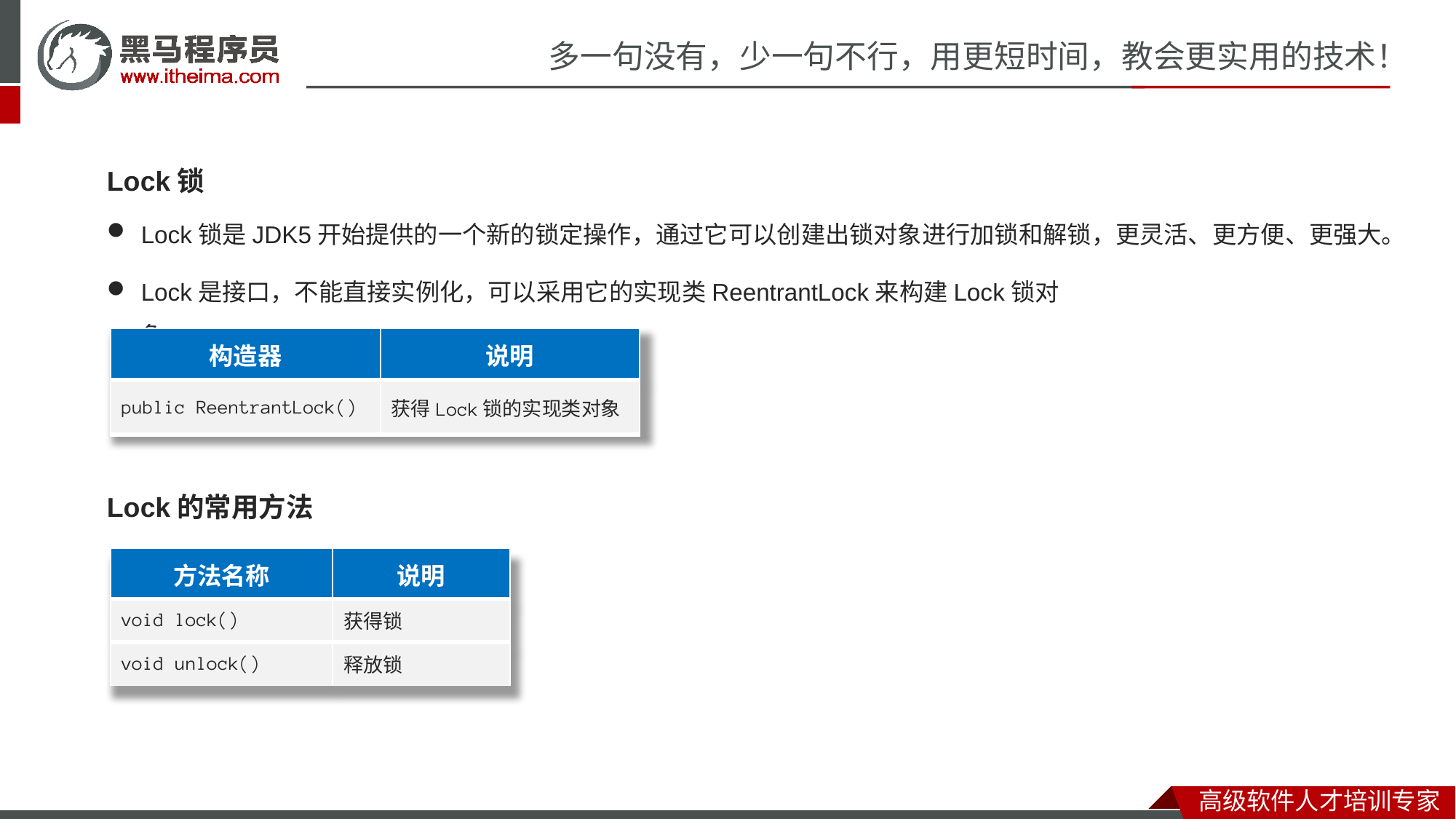

Lock锁
Lock锁是JDK5开始提供的一个新的锁定操作，通过它可以创建出锁对象进行加锁和解锁，更灵活、更方便、更强大。

Lock是接口，不能直接实例化，可以采用它的实现类ReentrantLock来构建Lock锁对象。
| 构造器 | 说明 |
| --- | --- |
| public ReentrantLock​() | 获得Lock锁的实现类对象 |
Lock的常用方法
| 方法名称 | 说明 |
| --- | --- |
| void lock() | 获得锁 |
| void unlock() | 释放锁 |